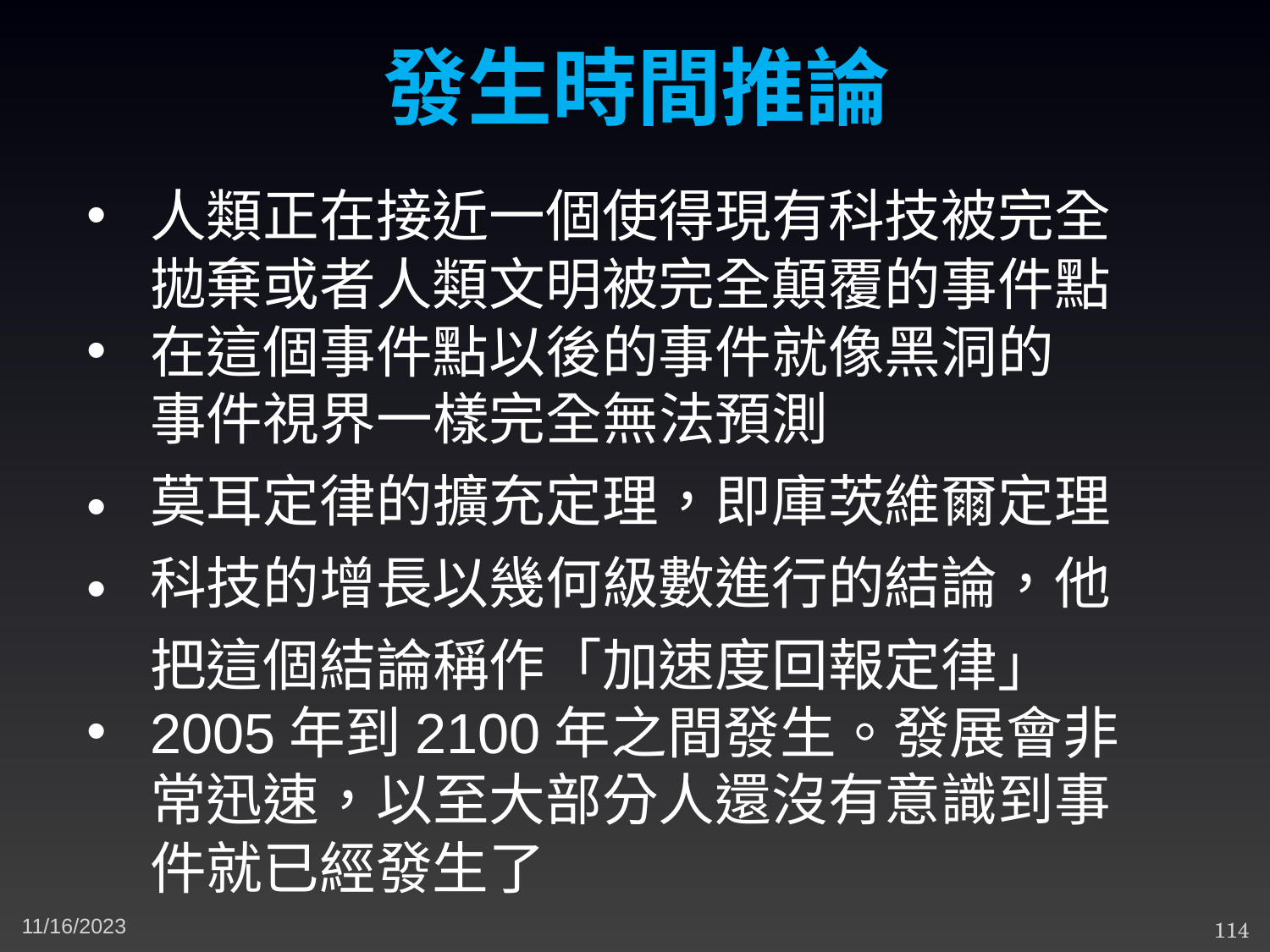

發生時間推論
人類正在接近一個使得現有科技被完全拋棄或者人類文明被完全顛覆的事件點
在這個事件點以後的事件就像黑洞的事件視界一樣完全無法預測
莫耳定律的擴充定理，即庫茨維爾定理
科技的增長以幾何級數進行的結論，他把這個結論稱作「加速度回報定律」
2005年到2100年之間發生。發展會非常迅速，以至大部分人還沒有意識到事件就已經發生了
11/16/2023
114